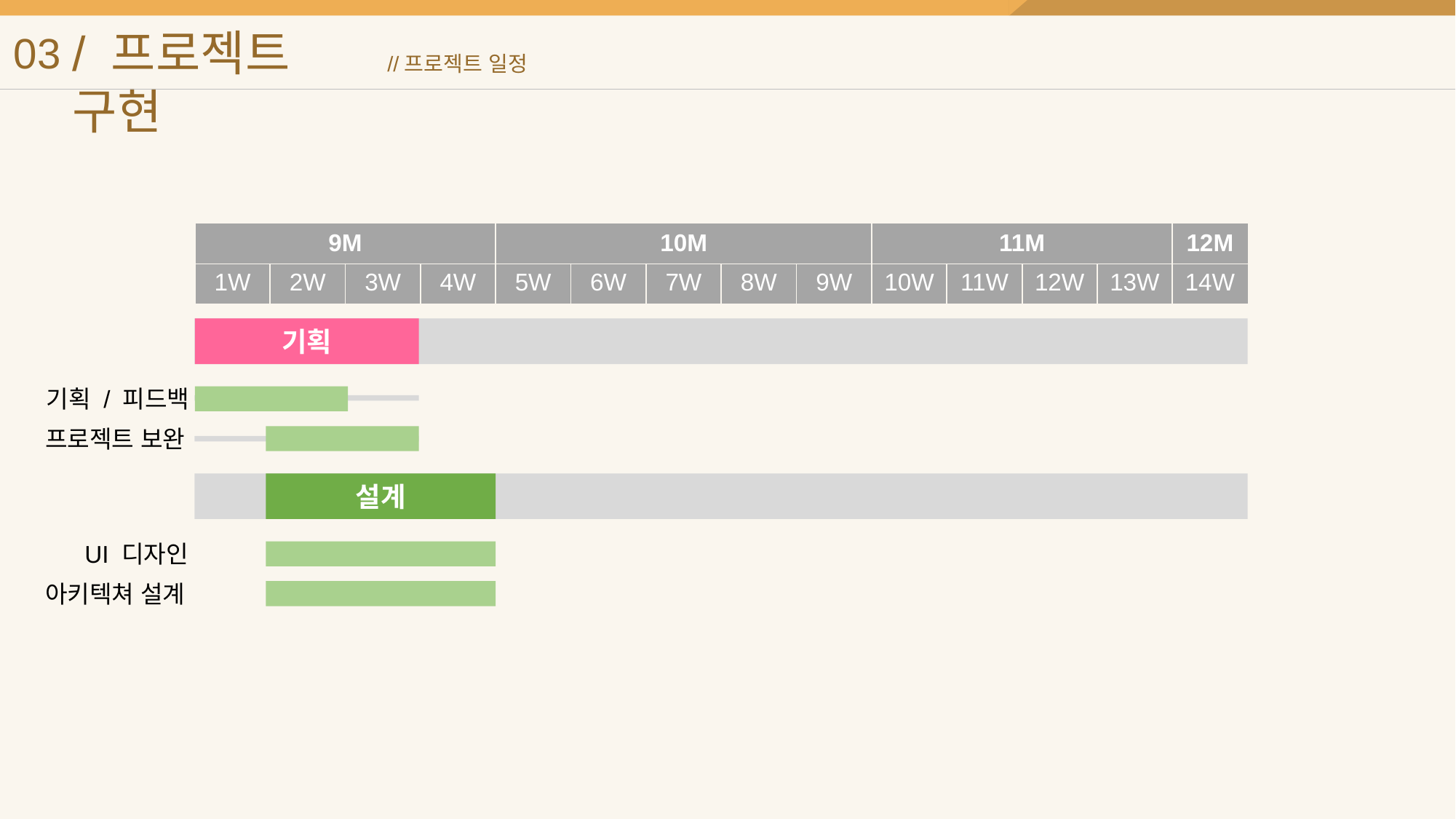

/ 프로젝트 구현
03
//프로젝트 일정
| 9M |  |  |  | 10M |  |  |  |  | 11M |  |  |  | 12M |
| --- | --- | --- | --- | --- | --- | --- | --- | --- | --- | --- | --- | --- | --- |
| 1W | 2W | 3W | 4W | 5W | 6W | 7W | 8W | 9W | 10W | 11W | 12W | 13W | 14W |

기획
기획 / 피드백

프로젝트 보완

설계
UI 디자인

아키텍쳐 설계